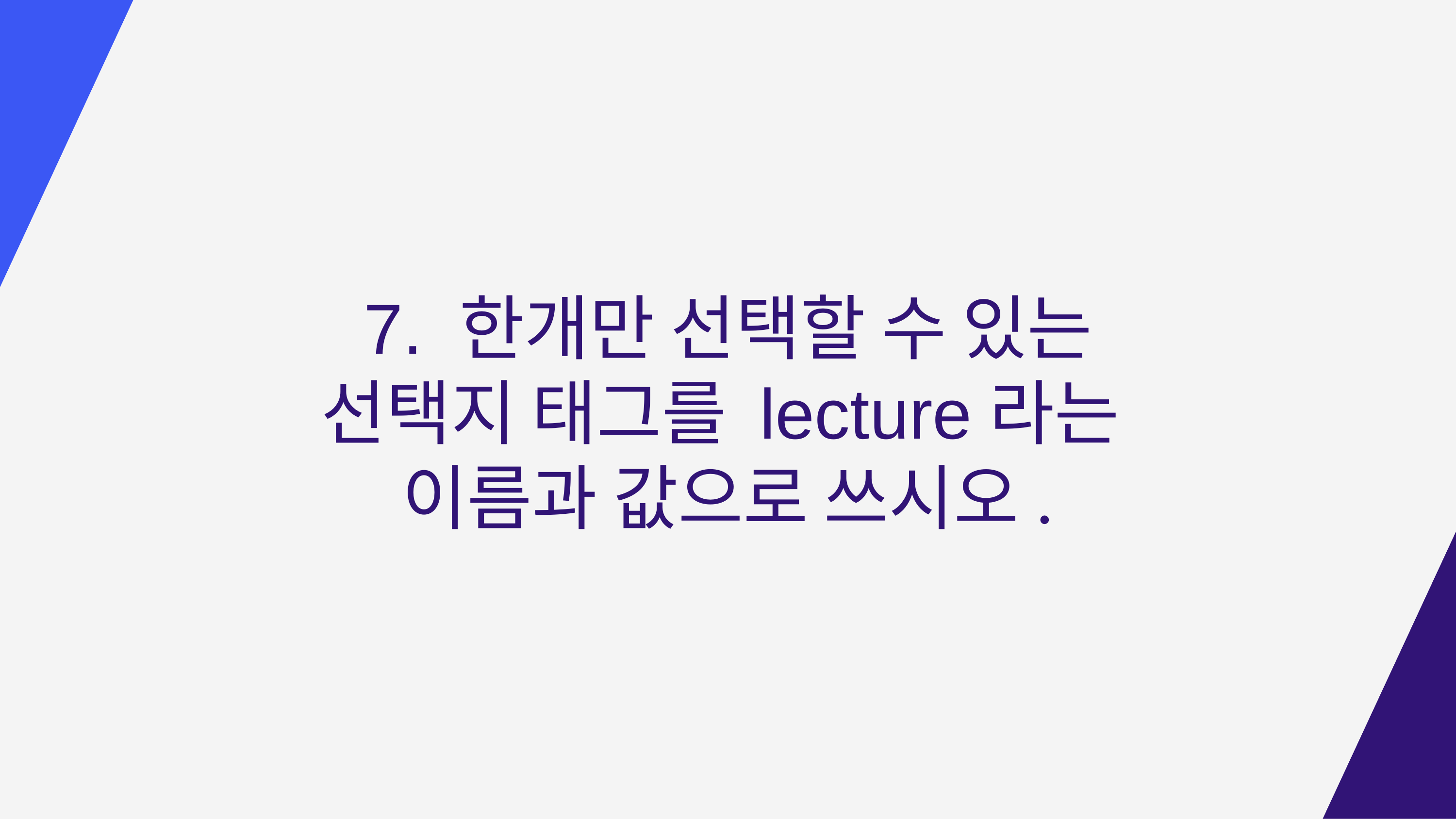

7. 한개만 선택할 수 있는 선택지 태그를 lecture라는
이름과 값으로 쓰시오.